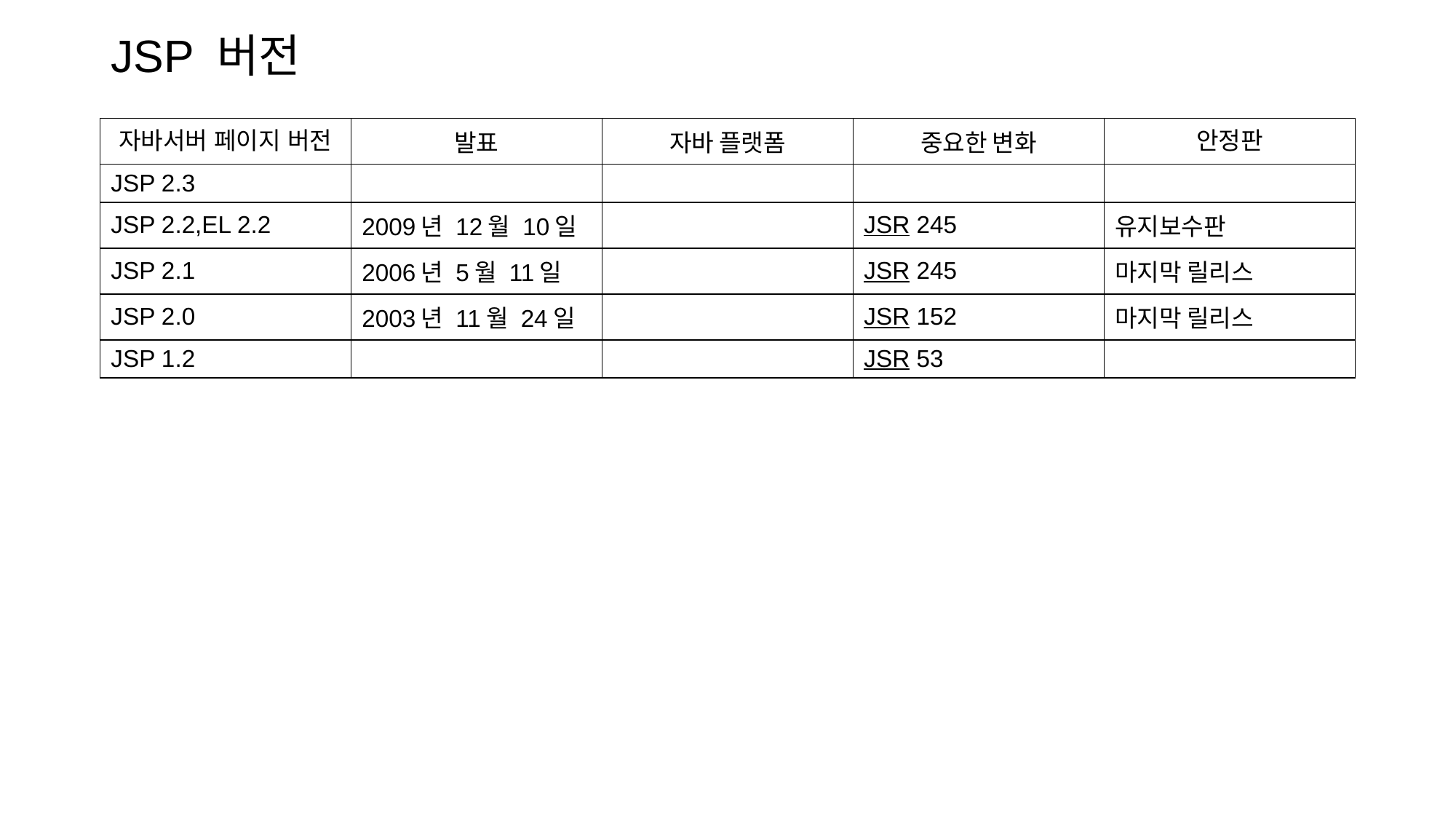

# JSP 버전
| 자바서버 페이지 버전 | 발표 | 자바 플랫폼 | 중요한 변화 | 안정판 |
| --- | --- | --- | --- | --- |
| JSP 2.3 |  |  |  |  |
| JSP 2.2,EL 2.2 | 2009년 12월 10일 |  | JSR 245 | 유지보수판 |
| JSP 2.1 | 2006년 5월 11일 |  | JSR 245 | 마지막 릴리스 |
| JSP 2.0 | 2003년 11월 24일 |  | JSR 152 | 마지막 릴리스 |
| JSP 1.2 |  |  | JSR 53 |  |